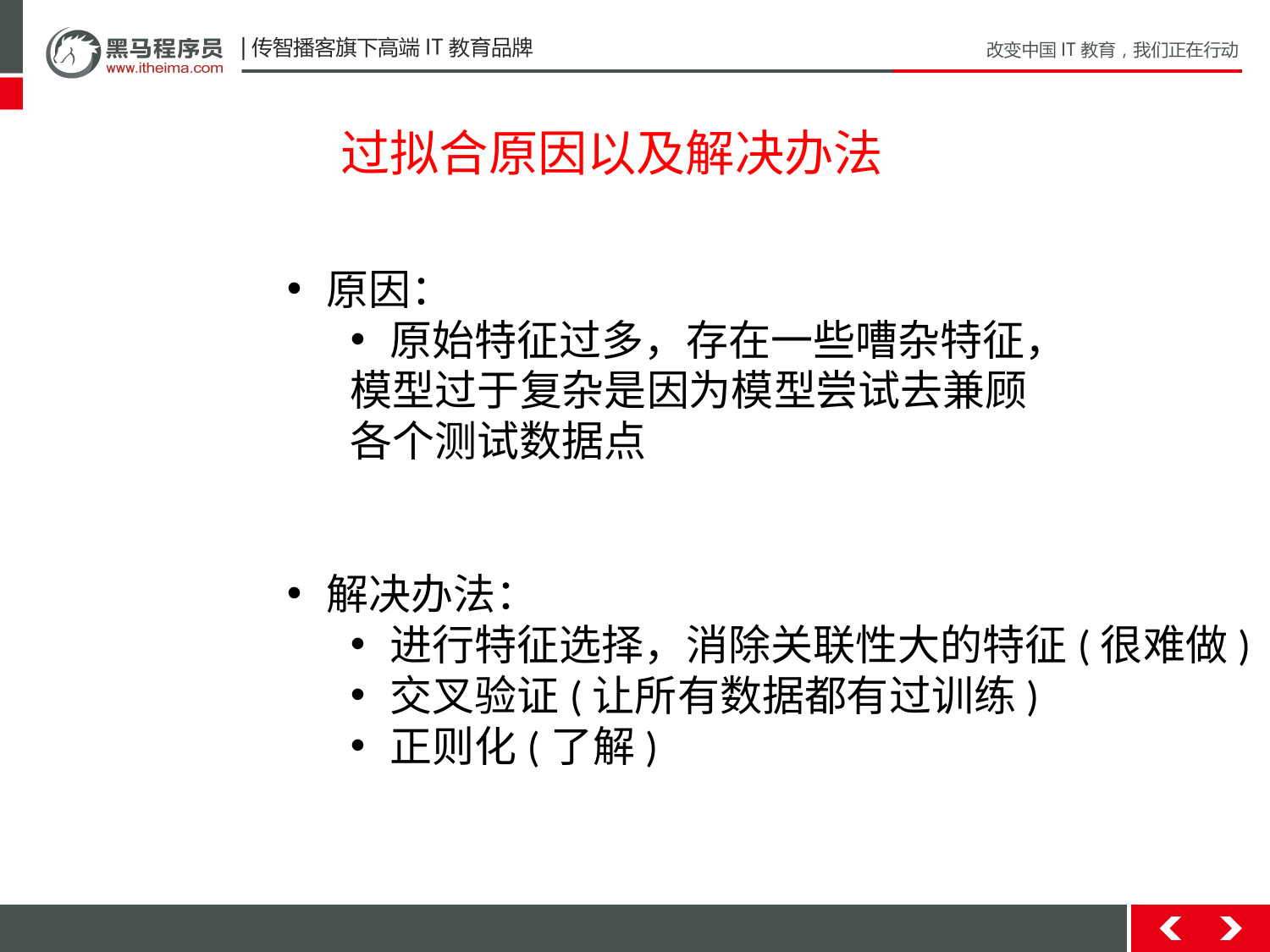

过拟合原因以及解决办法
原因：
原始特征过多，存在一些嘈杂特征，
模型过于复杂是因为模型尝试去兼顾
各个测试数据点

解决办法：
进行特征选择，消除关联性大的特征(很难做)
交叉验证(让所有数据都有过训练)
正则化(了解)